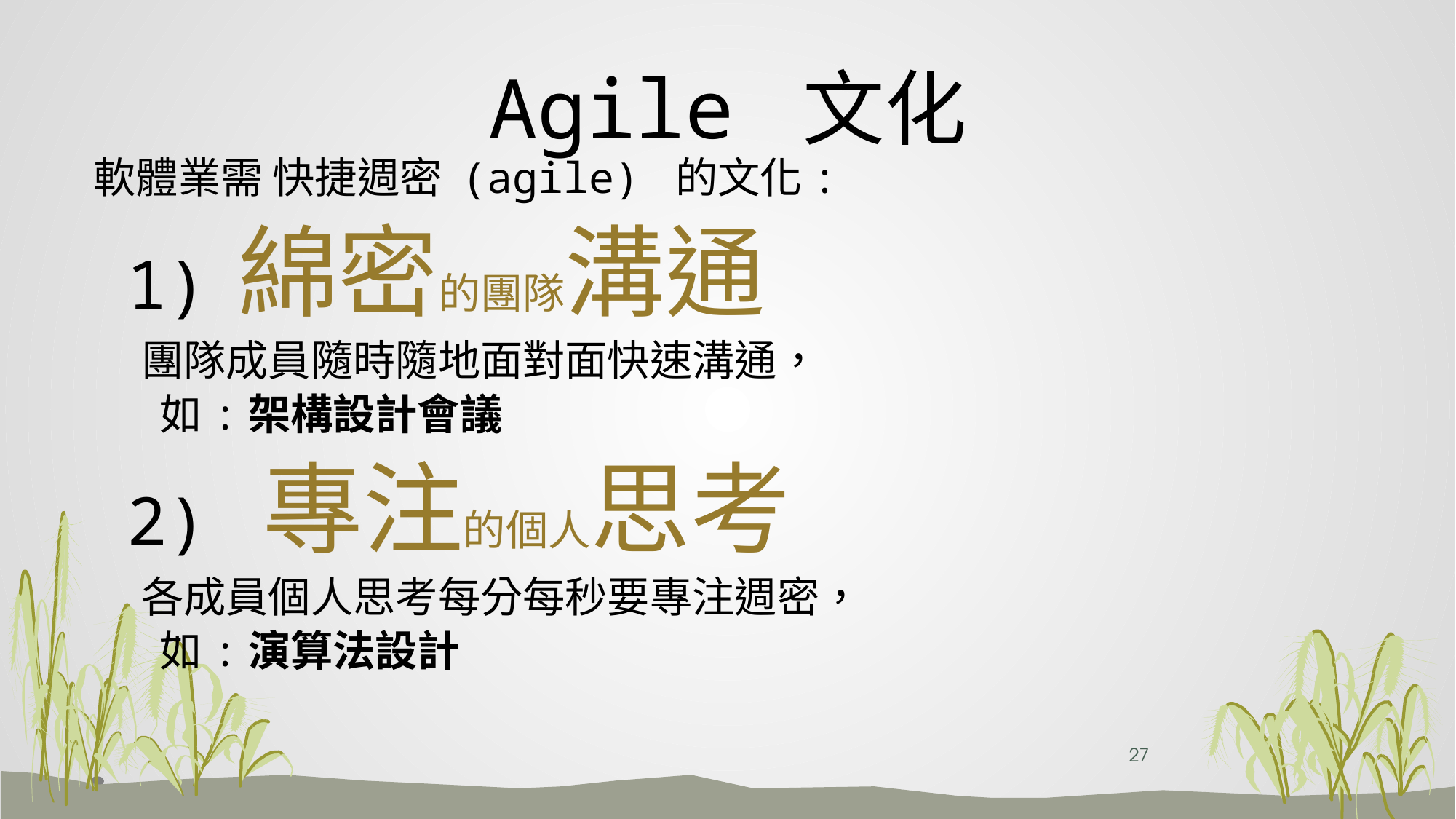

# Agile 文化
 軟體業需 快捷週密 (agile) 的文化:
  1) 綿密的團隊溝通
      團隊成員隨時隨地面對面快速溝通，
       如:架構設計會議
  2) 專注的個人思考
      各成員個人思考每分每秒要專注週密，
       如:演算法設計

27